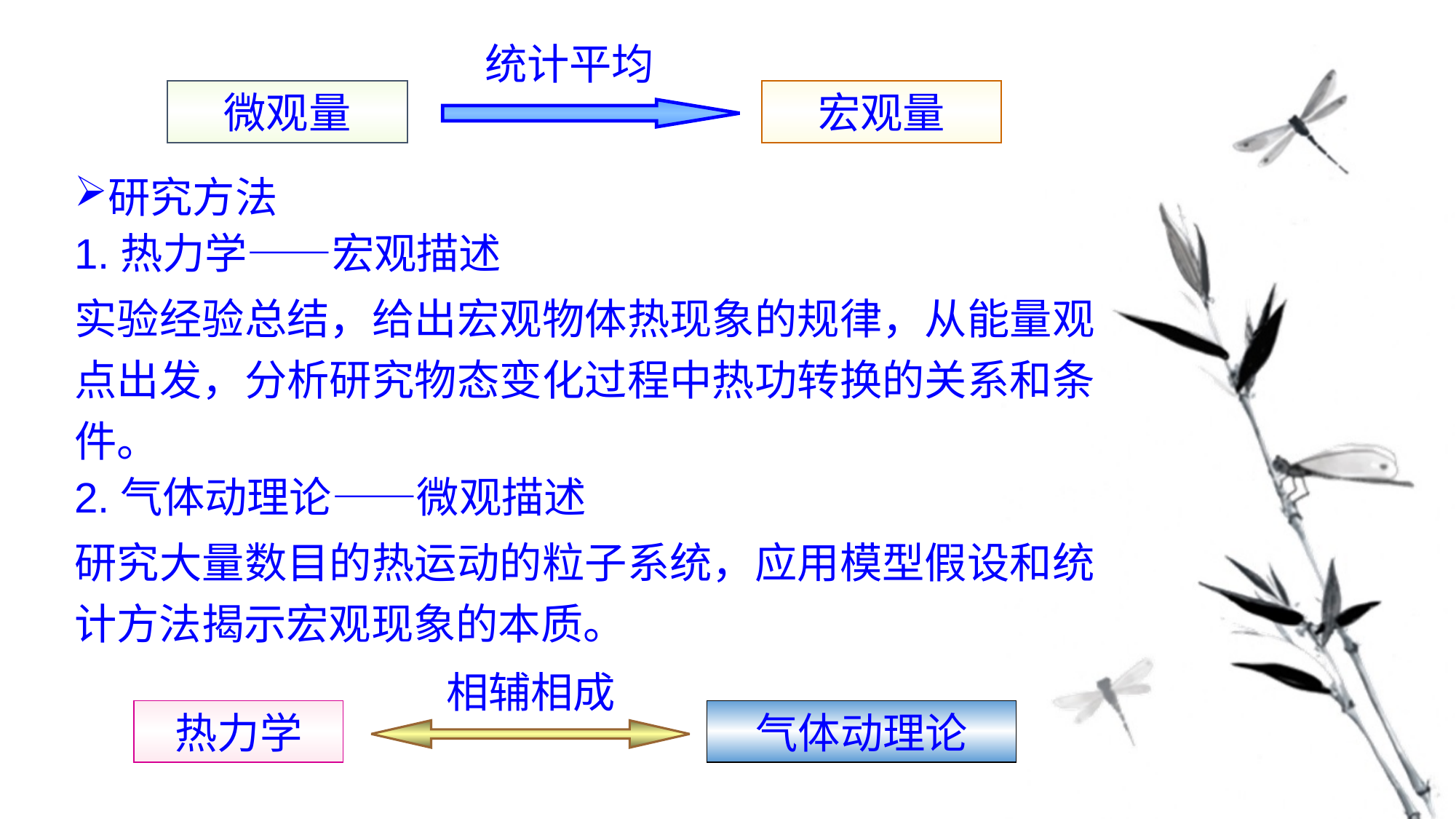

统计平均
微观量
宏观量

研究方法
1.热力学——宏观描述
实验经验总结，给出宏观物体热现象的规律，从能量观点出发，分析研究物态变化过程中热功转换的关系和条件。
2.气体动理论——微观描述
研究大量数目的热运动的粒子系统，应用模型假设和统计方法揭示宏观现象的本质。
相辅相成
热力学
气体动理论